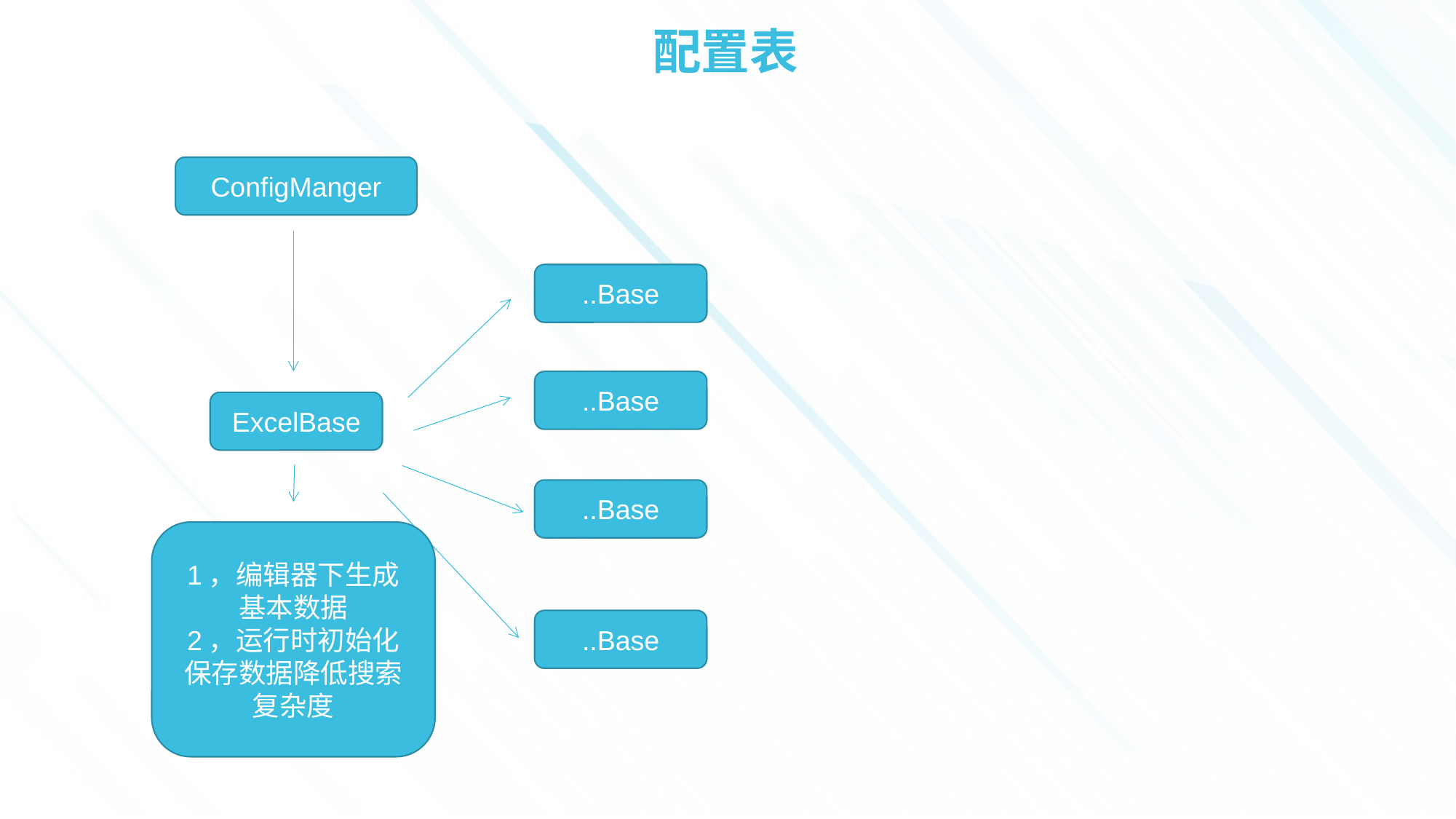

# 配置表
ConfigManger
..Base
..Base
ExcelBase
..Base
1，编辑器下生成基本数据
2，运行时初始化保存数据降低搜索复杂度
..Base